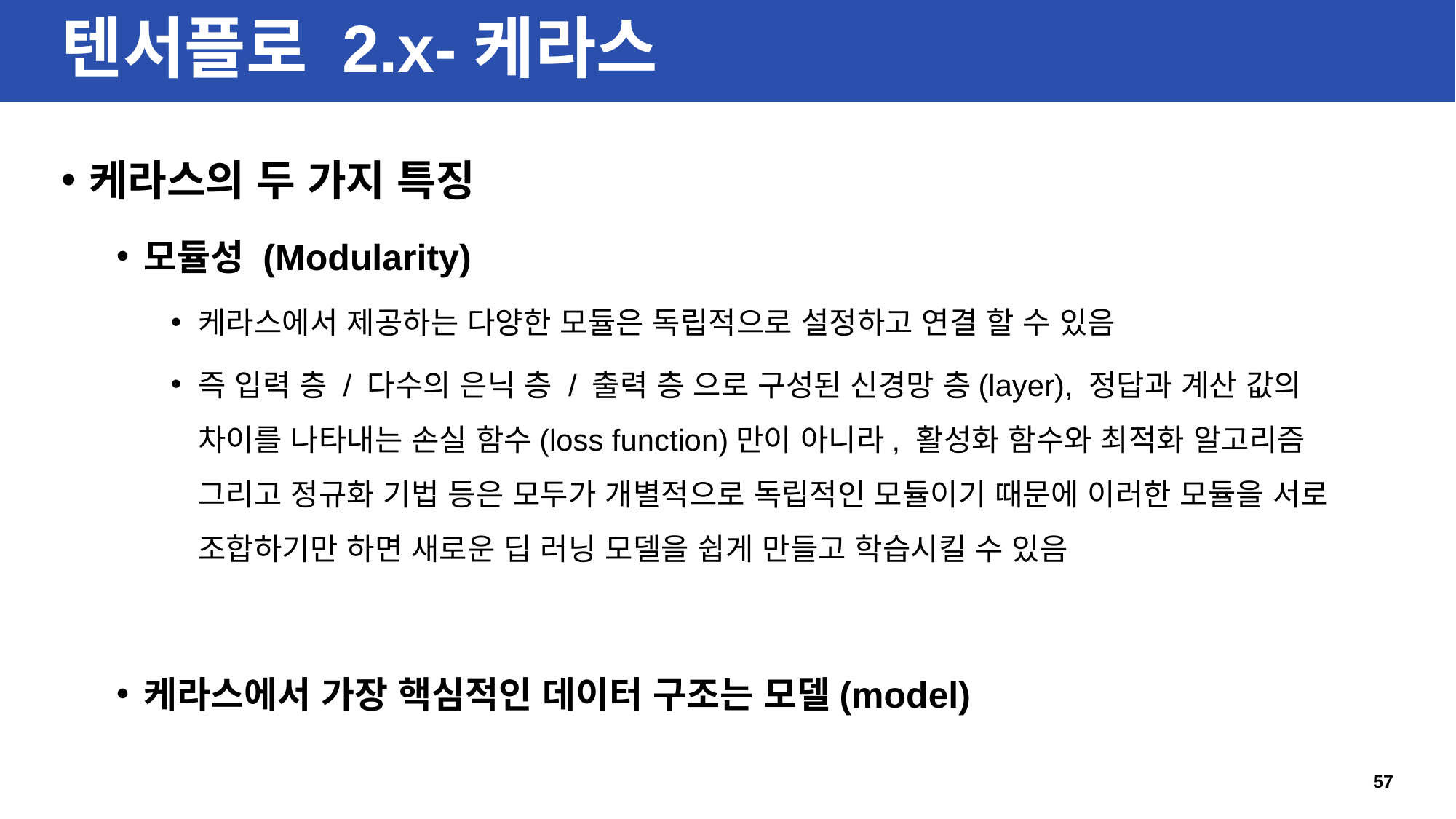

# 텐서플로 2.x-케라스
케라스의 두 가지 특징
모듈성 (Modularity)
케라스에서 제공하는 다양한 모듈은 독립적으로 설정하고 연결 할 수 있음
즉 입력 층 / 다수의 은닉 층 / 출력 층 으로 구성된 신경망 층(layer), 정답과 계산 값의 차이를 나타내는 손실 함수(loss function)만이 아니라, 활성화 함수와 최적화 알고리즘 그리고 정규화 기법 등은 모두가 개별적으로 독립적인 모듈이기 때문에 이러한 모듈을 서로 조합하기만 하면 새로운 딥 러닝 모델을 쉽게 만들고 학습시킬 수 있음

케라스에서 가장 핵심적인 데이터 구조는 모델(model)

57